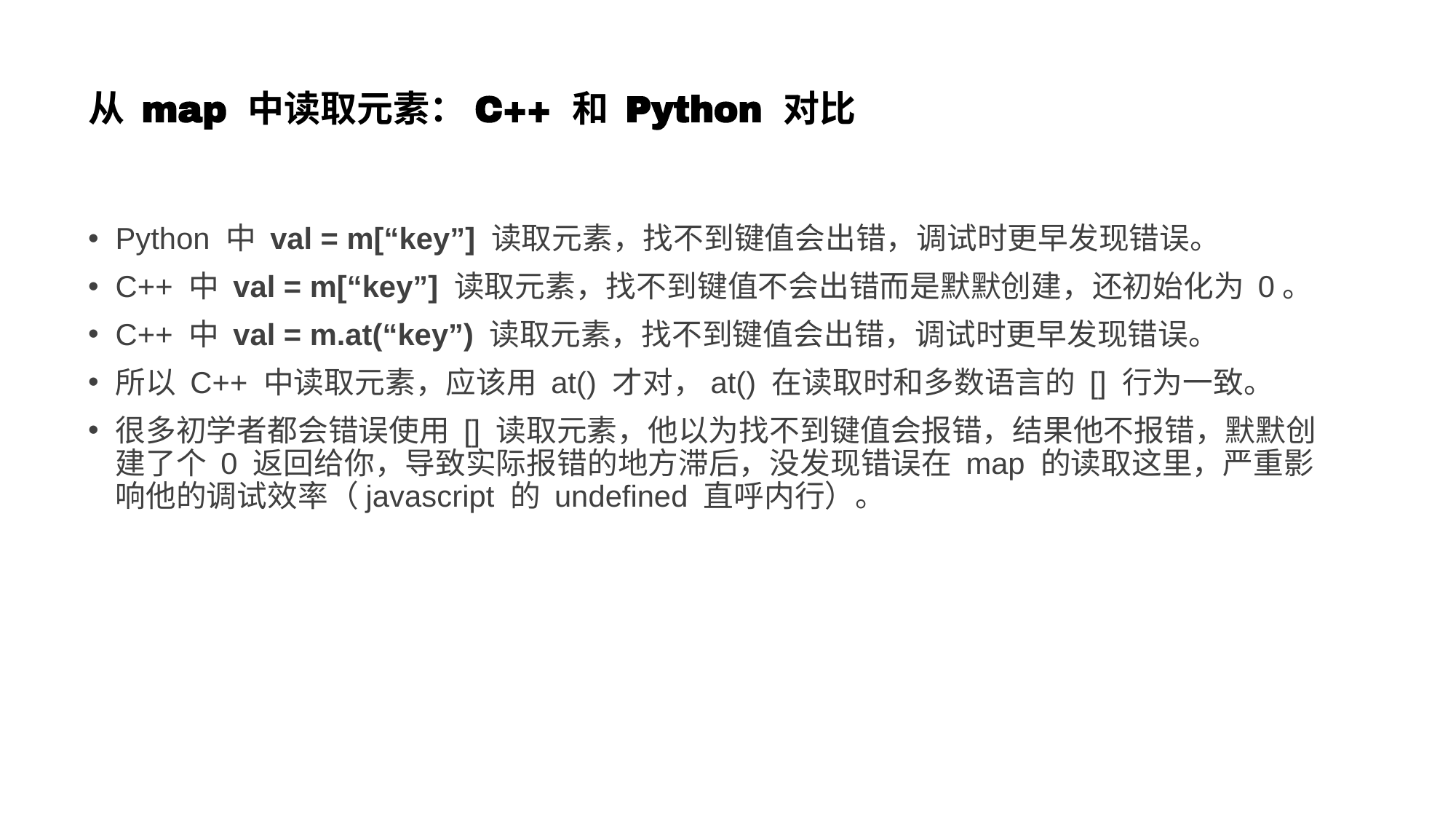

# 从 map 中读取元素：C++ 和 Python 对比
Python 中 val = m[“key”] 读取元素，找不到键值会出错，调试时更早发现错误。
C++ 中 val = m[“key”] 读取元素，找不到键值不会出错而是默默创建，还初始化为 0。
C++ 中 val = m.at(“key”) 读取元素，找不到键值会出错，调试时更早发现错误。
所以 C++ 中读取元素，应该用 at() 才对，at() 在读取时和多数语言的 [] 行为一致。
很多初学者都会错误使用 [] 读取元素，他以为找不到键值会报错，结果他不报错，默默创建了个 0 返回给你，导致实际报错的地方滞后，没发现错误在 map 的读取这里，严重影响他的调试效率（javascript 的 undefined 直呼内行）。